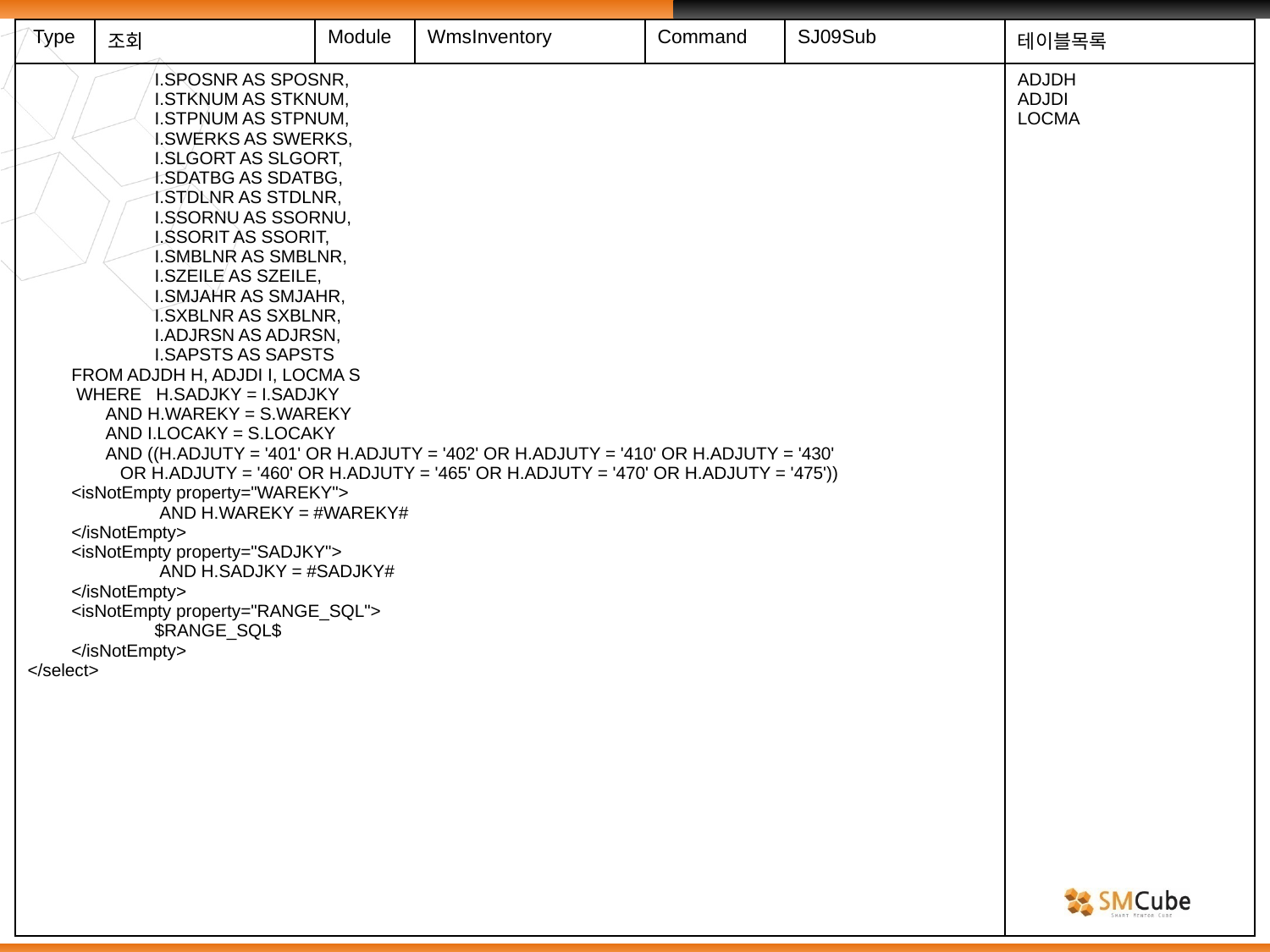

| Type | 조회 | Module | WmsInventory | Command | SJ09Sub | 테이블목록 |
| --- | --- | --- | --- | --- | --- | --- |
| I.SPOSNR AS SPOSNR, I.STKNUM AS STKNUM, I.STPNUM AS STPNUM, I.SWERKS AS SWERKS, I.SLGORT AS SLGORT, I.SDATBG AS SDATBG, I.STDLNR AS STDLNR, I.SSORNU AS SSORNU, I.SSORIT AS SSORIT, I.SMBLNR AS SMBLNR, I.SZEILE AS SZEILE, I.SMJAHR AS SMJAHR, I.SXBLNR AS SXBLNR, I.ADJRSN AS ADJRSN, I.SAPSTS AS SAPSTS FROM ADJDH H, ADJDI I, LOCMA S WHERE H.SADJKY = I.SADJKY AND H.WAREKY = S.WAREKY AND I.LOCAKY = S.LOCAKY AND ((H.ADJUTY = '401' OR H.ADJUTY = '402' OR H.ADJUTY = '410' OR H.ADJUTY = '430' OR H.ADJUTY = '460' OR H.ADJUTY = '465' OR H.ADJUTY = '470' OR H.ADJUTY = '475')) <isNotEmpty property="WAREKY"> AND H.WAREKY = #WAREKY# </isNotEmpty> <isNotEmpty property="SADJKY"> AND H.SADJKY = #SADJKY# </isNotEmpty> <isNotEmpty property="RANGE\_SQL"> $RANGE\_SQL$ </isNotEmpty> </select> |  |  |  |  |  | ADJDH ADJDI LOCMA |